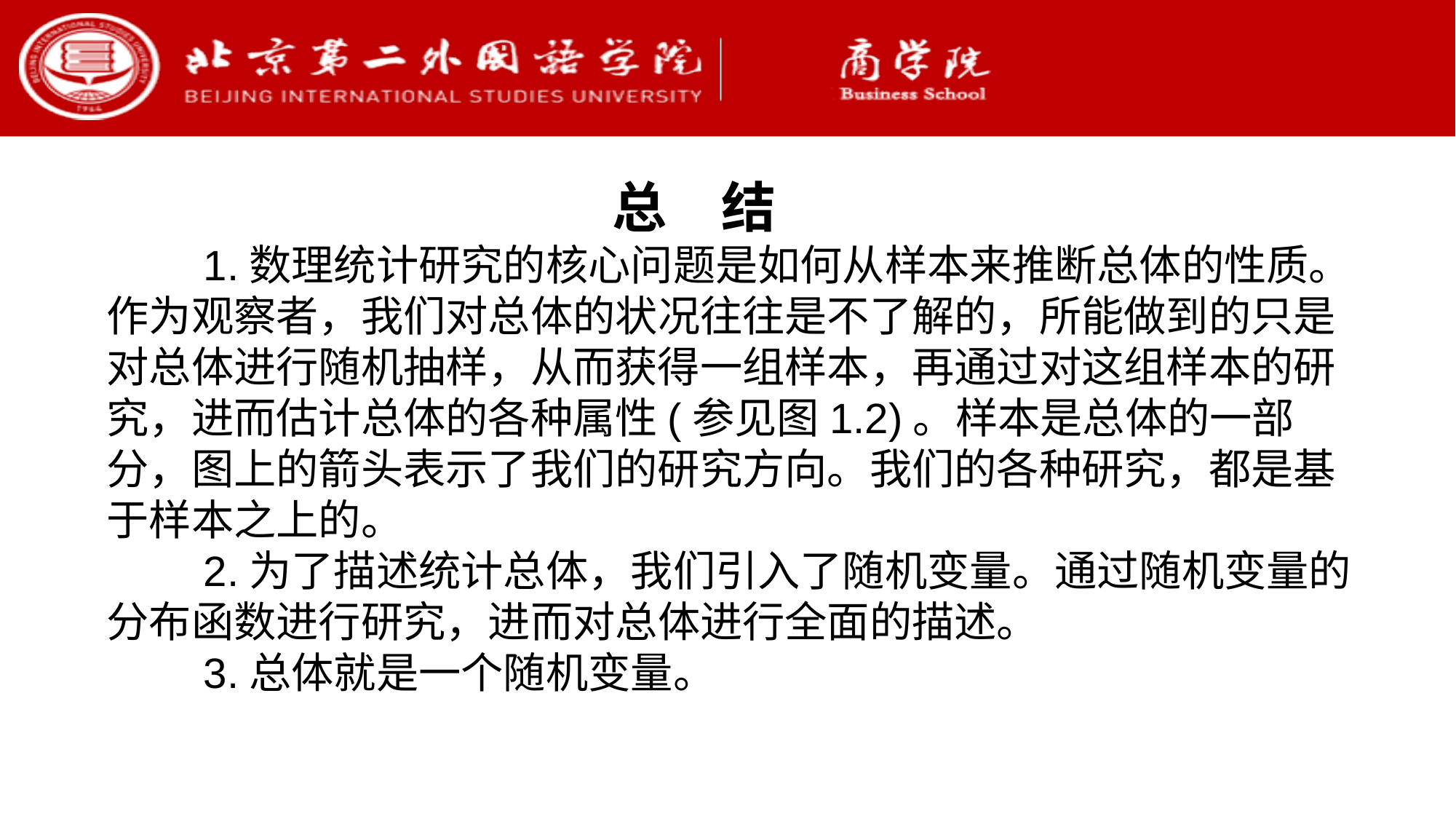

总	结
1.数理统计研究的核心问题是如何从样本来推断总体的性质。作为观察者，我们对总体的状况往往是不了解的，所能做到的只是对总体进行随机抽样，从而获得一组样本，再通过对这组样本的研究，进而估计总体的各种属性(参见图1.2)。样本是总体的一部分，图上的箭头表示了我们的研究方向。我们的各种研究，都是基于样本之上的。
2.为了描述统计总体，我们引入了随机变量。通过随机变量的分布函数进行研究，进而对总体进行全面的描述。
3.总体就是一个随机变量。